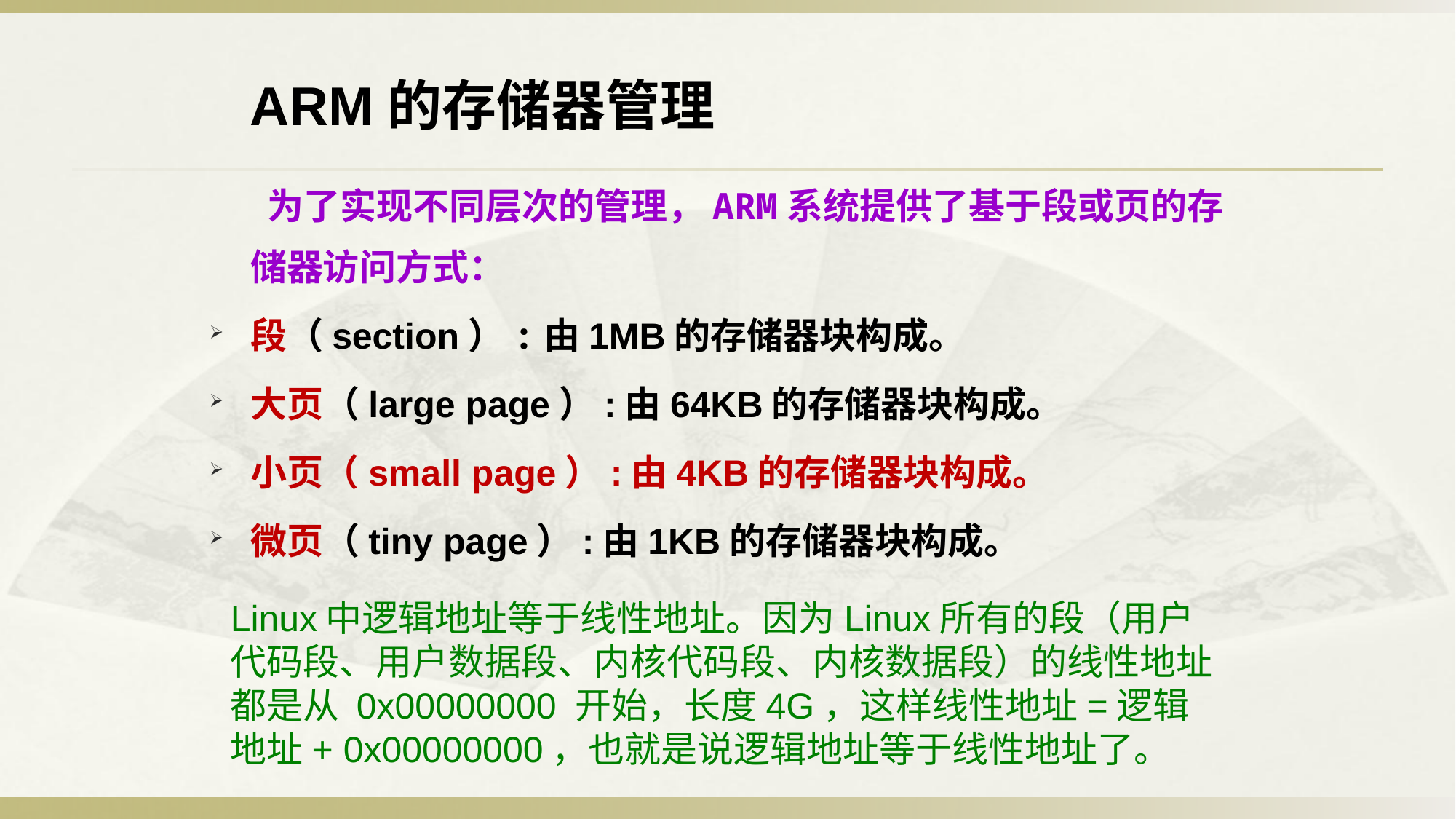

ARM的存储器管理
      为了实现不同层次的管理，ARM系统提供了基于段或页的存储器访问方式：
段（section）:由1MB的存储器块构成。
大页（large page）:由64KB的存储器块构成。
小页（small page）:由4KB的存储器块构成。
微页（tiny page）:由1KB的存储器块构成。
Linux中逻辑地址等于线性地址。因为Linux所有的段（用户代码段、用户数据段、内核代码段、内核数据段）的线性地址都是从 0x00000000 开始，长度4G，这样线性地址=逻辑地址+ 0x00000000，也就是说逻辑地址等于线性地址了。